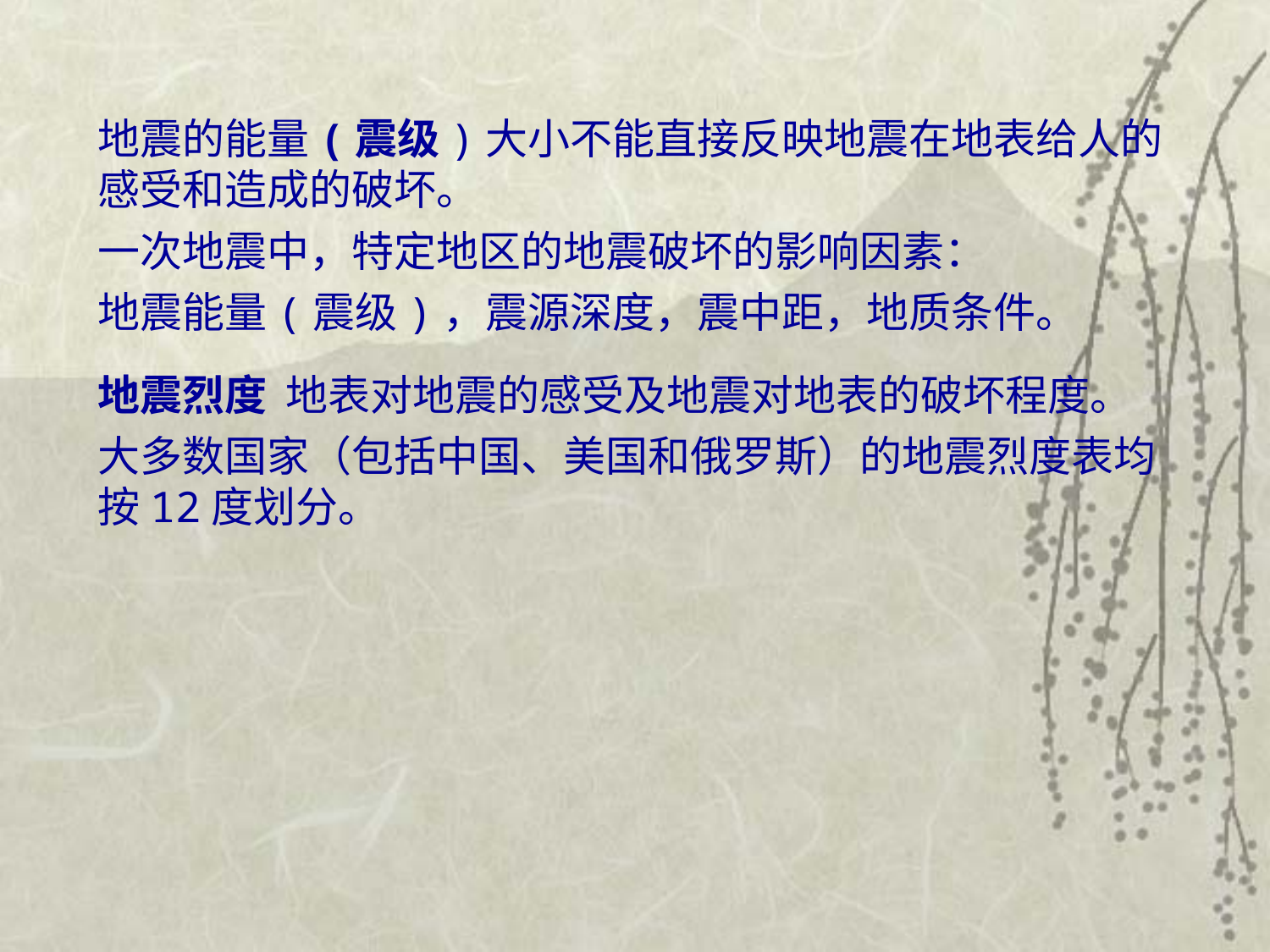

地震的能量(震级)大小不能直接反映地震在地表给人的感受和造成的破坏。
一次地震中，特定地区的地震破坏的影响因素：
地震能量(震级)，震源深度，震中距，地质条件。
地震烈度  地表对地震的感受及地震对地表的破坏程度。
大多数国家（包括中国、美国和俄罗斯）的地震烈度表均按12度划分。